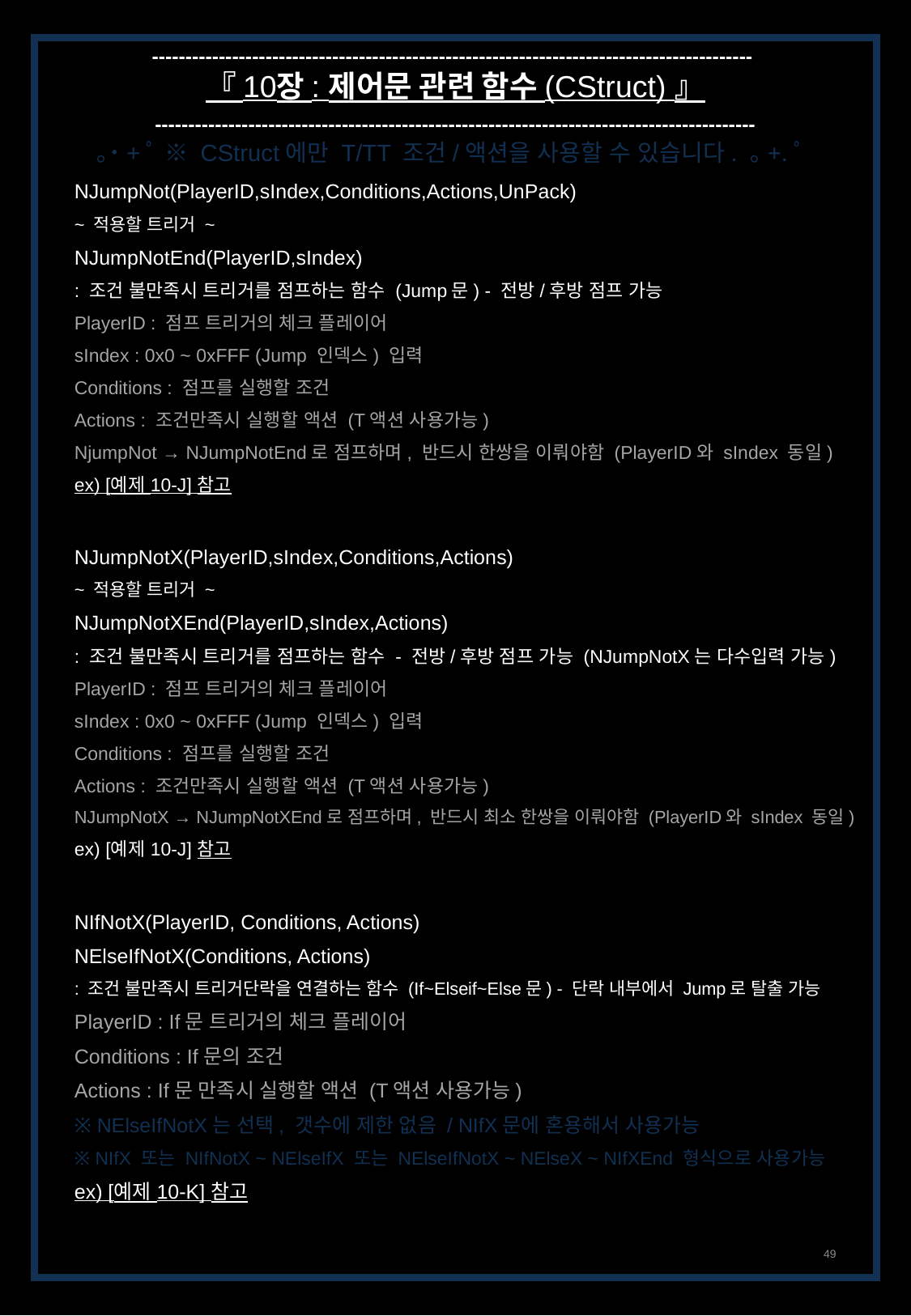

------------------------------------------------------------------------------------------
『 10장 : 제어문 관련 함수 (CStruct) 』
------------------------------------------------------------------------------------------

｡˙+ﾟ ※ CStruct에만 T/TT 조건/액션을 사용할 수 있습니다. ｡+.ﾟ
NJumpNot(PlayerID,sIndex,Conditions,Actions,UnPack)
~ 적용할 트리거 ~
NJumpNotEnd(PlayerID,sIndex)
: 조건 불만족시 트리거를 점프하는 함수 (Jump문) - 전방/후방 점프 가능
PlayerID : 점프 트리거의 체크 플레이어
sIndex : 0x0 ~ 0xFFF (Jump 인덱스) 입력
Conditions : 점프를 실행할 조건
Actions : 조건만족시 실행할 액션 (T액션 사용가능)
NjumpNot → NJumpNotEnd로 점프하며, 반드시 한쌍을 이뤄야함 (PlayerID와 sIndex 동일)
ex) [예제 10-J] 참고

NJumpNotX(PlayerID,sIndex,Conditions,Actions)
~ 적용할 트리거 ~
NJumpNotXEnd(PlayerID,sIndex,Actions)
: 조건 불만족시 트리거를 점프하는 함수 - 전방/후방 점프 가능 (NJumpNotX는 다수입력 가능)
PlayerID : 점프 트리거의 체크 플레이어
sIndex : 0x0 ~ 0xFFF (Jump 인덱스) 입력
Conditions : 점프를 실행할 조건
Actions : 조건만족시 실행할 액션 (T액션 사용가능)
NJumpNotX → NJumpNotXEnd로 점프하며, 반드시 최소 한쌍을 이뤄야함 (PlayerID와 sIndex 동일)
ex) [예제 10-J] 참고

NIfNotX(PlayerID, Conditions, Actions)
NElseIfNotX(Conditions, Actions)
: 조건 불만족시 트리거단락을 연결하는 함수 (If~Elseif~Else문) - 단락 내부에서 Jump로 탈출 가능
PlayerID : If문 트리거의 체크 플레이어
Conditions : If문의 조건
Actions : If문 만족시 실행할 액션 (T액션 사용가능)
※ NElseIfNotX는 선택, 갯수에 제한 없음 / NIfX문에 혼용해서 사용가능
※ NIfX 또는 NIfNotX ~ NElseIfX 또는 NElseIfNotX ~ NElseX ~ NIfXEnd 형식으로 사용가능
ex) [예제 10-K] 참고

49